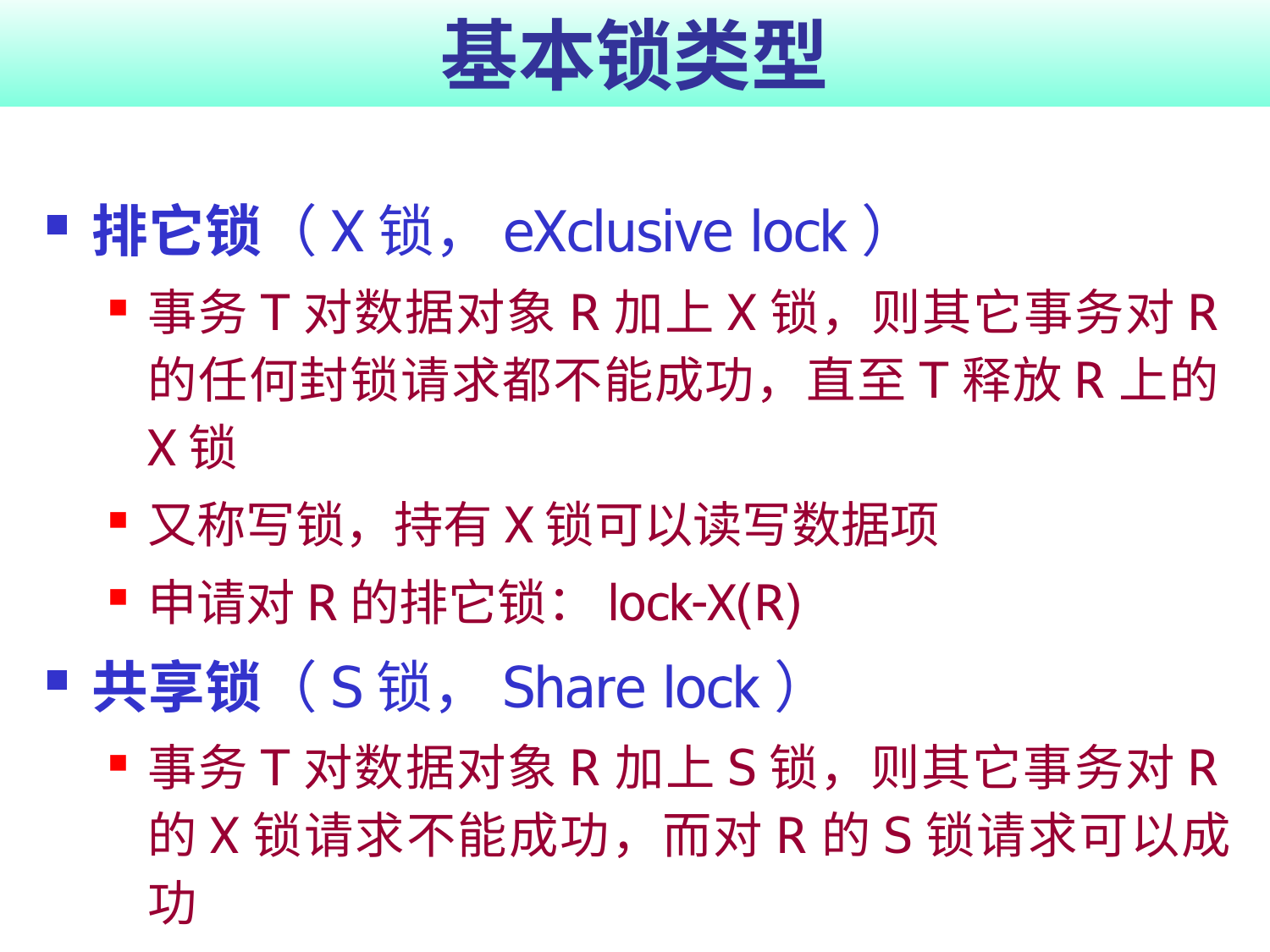

# 基本锁类型
排它锁（X锁，eXclusive lock）
事务T对数据对象R加上X锁，则其它事务对R的任何封锁请求都不能成功，直至T释放R上的X锁
又称写锁，持有X锁可以读写数据项
申请对R的排它锁：lock-X(R)
共享锁（S锁，Share lock）
事务T对数据对象R加上S锁，则其它事务对R的X锁请求不能成功，而对R的S锁请求可以成功
又称读锁，持有S锁只能读取数据项
申请对R的共享锁： lock-S(R)